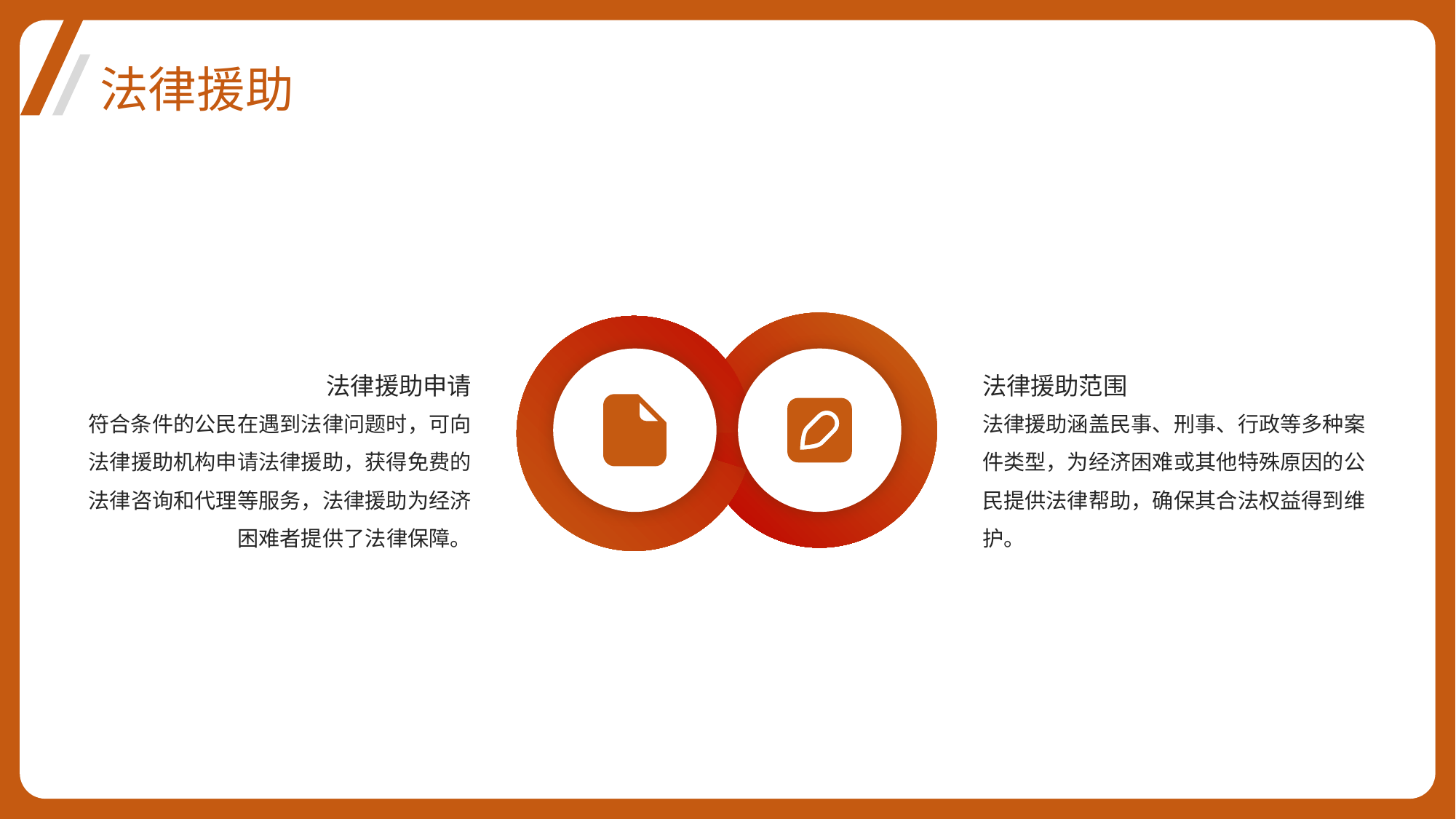

法律援助

法律援助申请
法律援助范围

符合条件的公民在遇到法律问题时，可向法律援助机构申请法律援助，获得免费的法律咨询和代理等服务，法律援助为经济困难者提供了法律保障。
法律援助涵盖民事、刑事、行政等多种案件类型，为经济困难或其他特殊原因的公民提供法律帮助，确保其合法权益得到维护。